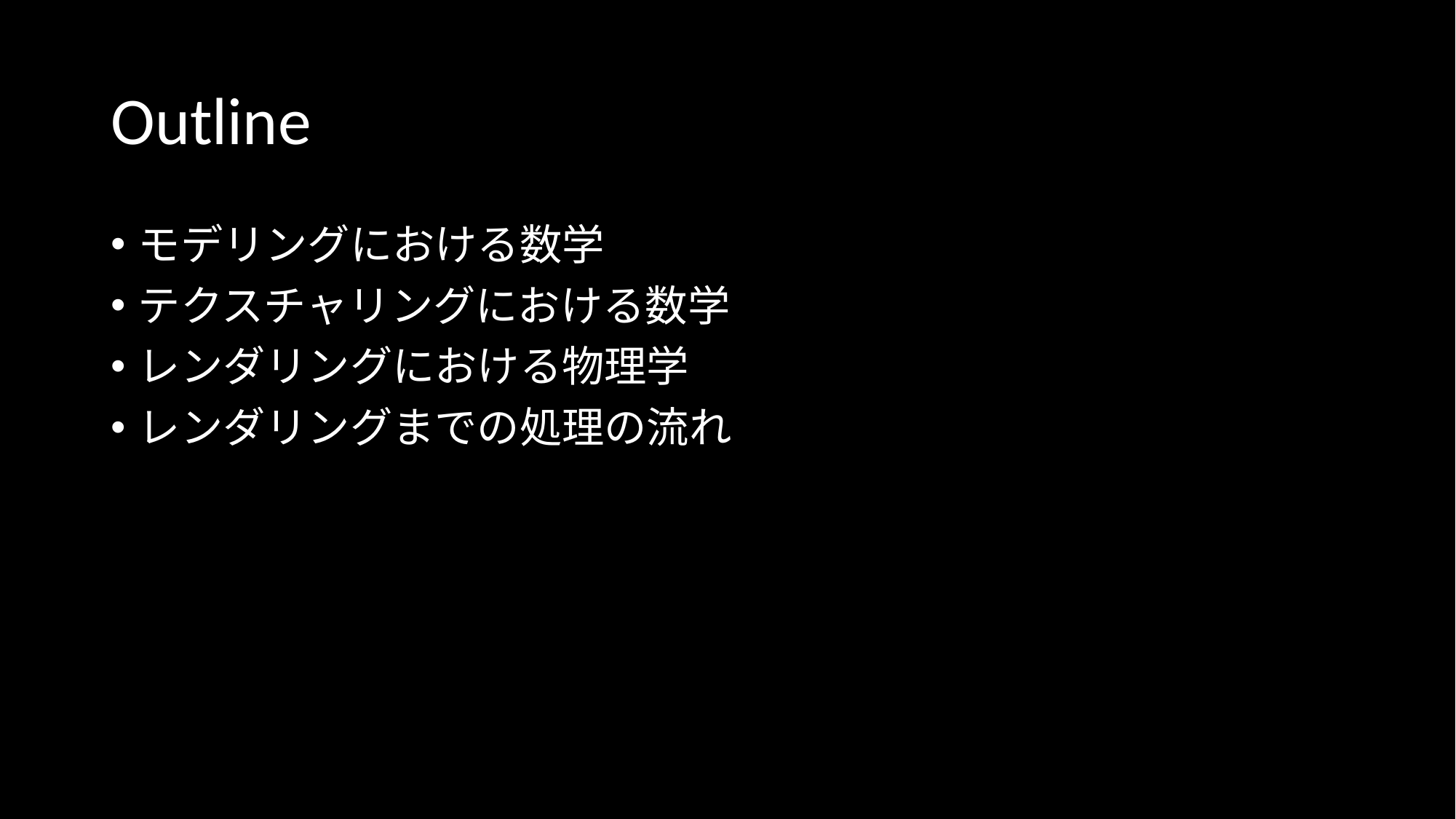

# Outline
モデリングにおける数学
テクスチャリングにおける数学
レンダリングにおける物理学
レンダリングまでの処理の流れ